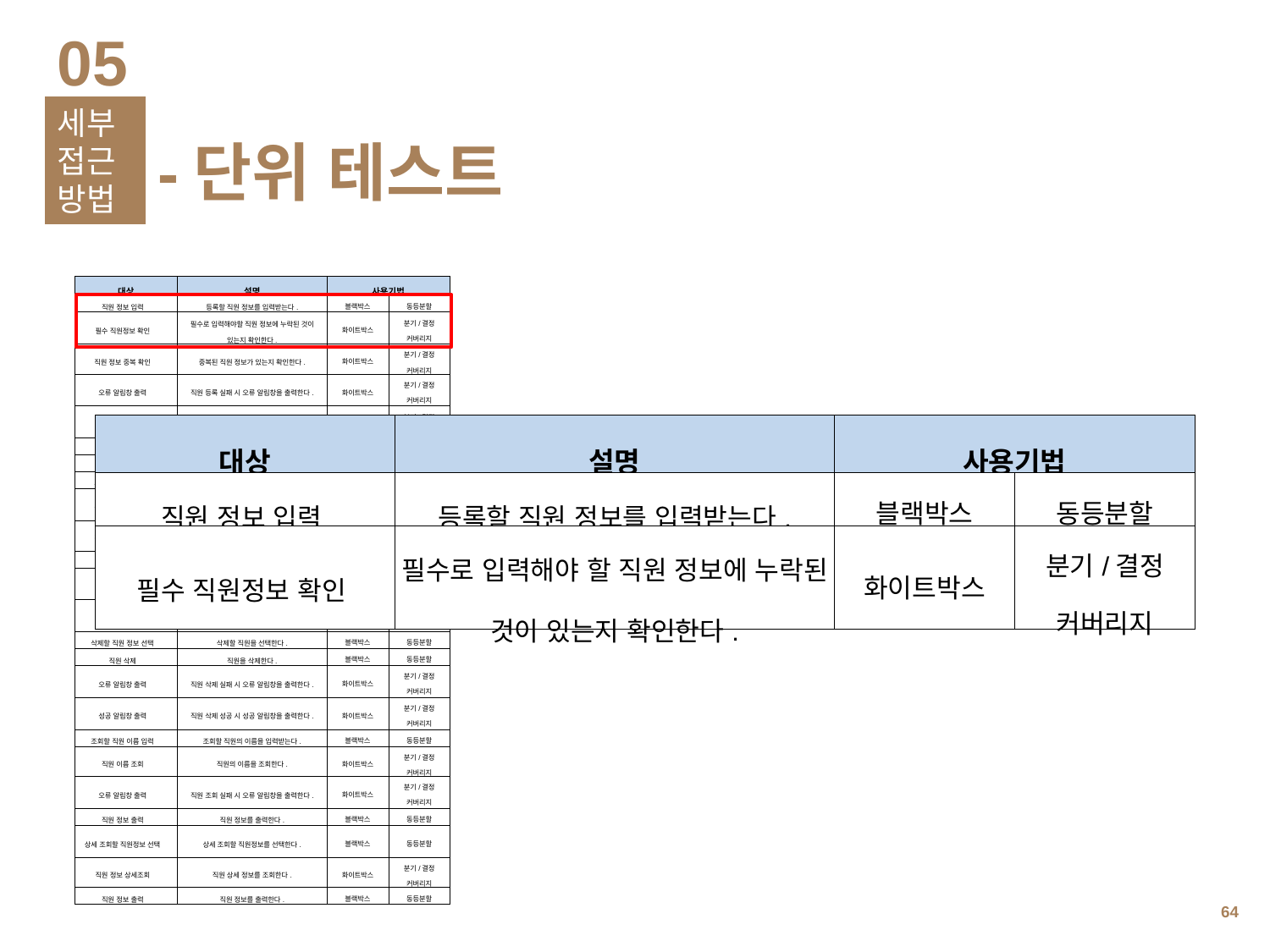

05
세부접근방법
-단위 테스트
| 대상 | 설명 | 사용기법 |  |
| --- | --- | --- | --- |
| 직원 정보 입력 | 등록할 직원 정보를 입력받는다. | 블랙박스 | 동등분할 |
| 필수 직원정보 확인 | 필수로 입력해야할 직원 정보에 누락된 것이 있는지 확인한다. | 화이트박스 | 분기/결정 커버리지 |
| 직원 정보 중복 확인 | 중복된 직원 정보가 있는지 확인한다. | 화이트박스 | 분기/결정 커버리지 |
| 오류 알림창 출력 | 직원 등록 실패 시 오류 알림창을 출력한다. | 화이트박스 | 분기/결정 커버리지 |
| 성공 알림창 출력 | 직원 등록 성공 시 성공 알림창을 출력한다. | 화이트박스 | 분기/결정 커버리지 |
| 직원 정보 등록 | 입력받은 직원 정보를 등록한다. | 블랙박스 | 동등분할 |
| 수정할 직원 선택 | 수정할 직원을 선택한다. | 블랙박스 | 동등분할 |
| 수정 직원 정보 입력 | 직원의 수정할 정보를 입력한다. | 블랙박스 | 동등분할 |
| 필수 직원 정보 확인 | 필수로 입력해야할 직원 정보에 누락된 것이 있는지 확인한다. | 화이트박스 | 분기/결정 커버리지 |
| 직원 정보 중복 확인 | 중복된 직원 정보가 있는지 확인한다. | 화이트박스 | 분기/결정 커버리지 |
| 직원 정보 수정 | 직원 정보를 수정한다. | 블랙박스 | 동등분할 |
| 오류 알림창 출력 | 직원 수정 실패 시 오류 알림창을 출력한다. | 화이트박스 | 분기/결정 커버리지 |
| 완료 알림창 출력 | 직원 수정 성공 시 성공 알림창을 출력한다. | 화이트박스 | 분기/결정 커버리지 |
| 삭제할 직원 정보 선택 | 삭제할 직원을 선택한다. | 블랙박스 | 동등분할 |
| 직원 삭제 | 직원을 삭제한다. | 블랙박스 | 동등분할 |
| 오류 알림창 출력 | 직원 삭제 실패 시 오류 알림창을 출력한다. | 화이트박스 | 분기/결정 커버리지 |
| 성공 알림창 출력 | 직원 삭제 성공 시 성공 알림창을 출력한다. | 화이트박스 | 분기/결정 커버리지 |
| 조회할 직원 이름 입력 | 조회할 직원의 이름을 입력받는다. | 블랙박스 | 동등분할 |
| 직원 이름 조회 | 직원의 이름을 조회한다. | 화이트박스 | 분기/결정 커버리지 |
| 오류 알림창 출력 | 직원 조회 실패 시 오류 알림창을 출력한다. | 화이트박스 | 분기/결정 커버리지 |
| 직원 정보 출력 | 직원 정보를 출력한다. | 블랙박스 | 동등분할 |
| 상세 조회할 직원정보 선택 | 상세 조회할 직원정보를 선택한다. | 블랙박스 | 동등분할 |
| 직원 정보 상세조회 | 직원 상세 정보를 조회한다. | 화이트박스 | 분기/결정 커버리지 |
| 직원 정보 출력 | 직원 정보를 출력한다. | 블랙박스 | 동등분할 |

| 대상 | 설명 | 사용기법 |  |
| --- | --- | --- | --- |
| 직원 정보 입력 | 등록할 직원 정보를 입력받는다. | 블랙박스 | 동등분할 |
| 필수 직원정보 확인 | 필수로 입력해야 할 직원 정보에 누락된 것이 있는지 확인한다. | 화이트박스 | 분기/결정 커버리지 |
64